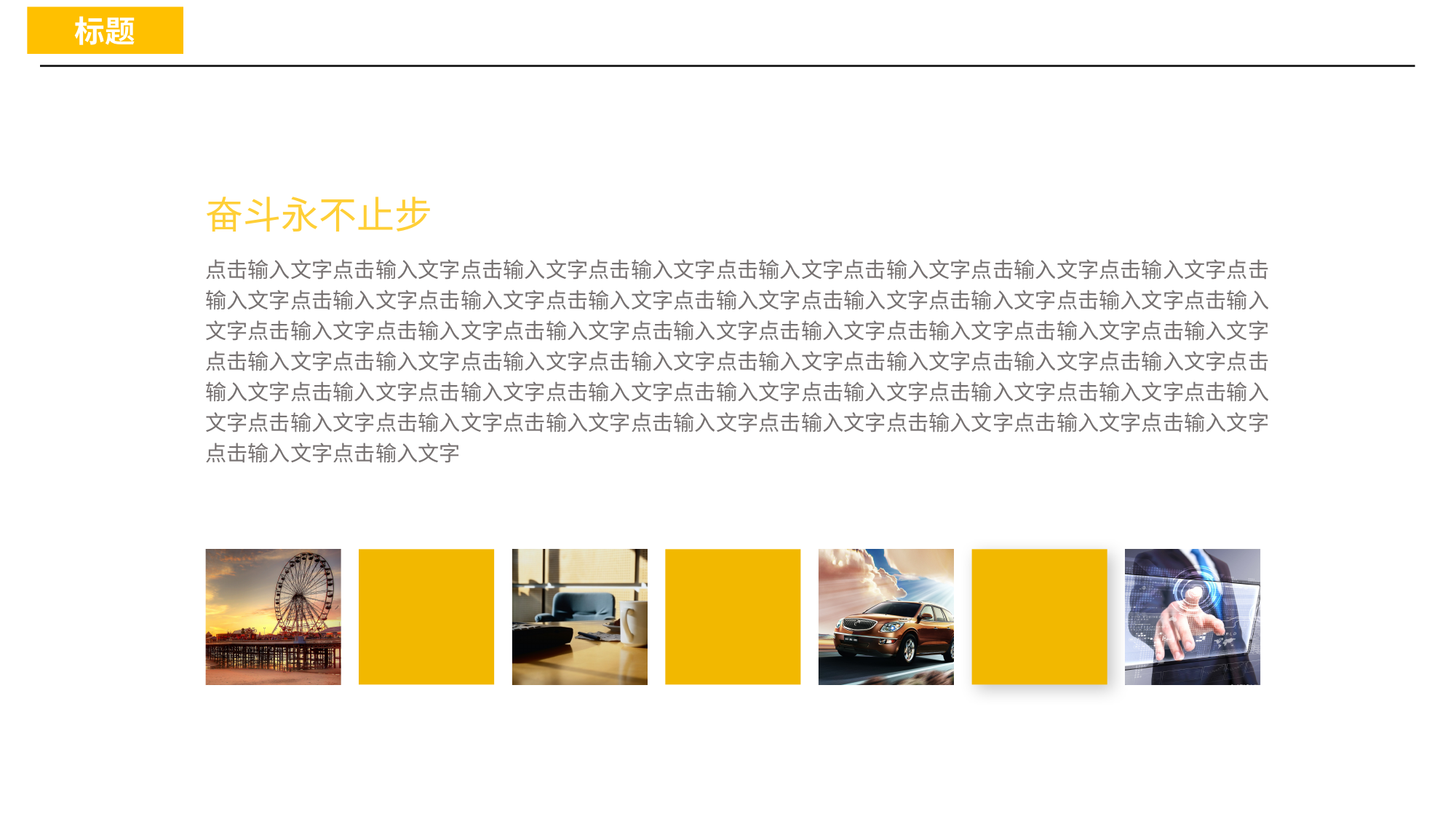

标题

奋斗永不止步
点击输入文字点击输入文字点击输入文字点击输入文字点击输入文字点击输入文字点击输入文字点击输入文字点击输入文字点击输入文字点击输入文字点击输入文字点击输入文字点击输入文字点击输入文字点击输入文字点击输入文字点击输入文字点击输入文字点击输入文字点击输入文字点击输入文字点击输入文字点击输入文字点击输入文字点击输入文字点击输入文字点击输入文字点击输入文字点击输入文字点击输入文字点击输入文字点击输入文字点击输入文字点击输入文字点击输入文字点击输入文字点击输入文字点击输入文字点击输入文字点击输入文字点击输入文字点击输入文字点击输入文字点击输入文字点击输入文字点击输入文字点击输入文字点击输入文字点击输入文字点击输入文字点击输入文字